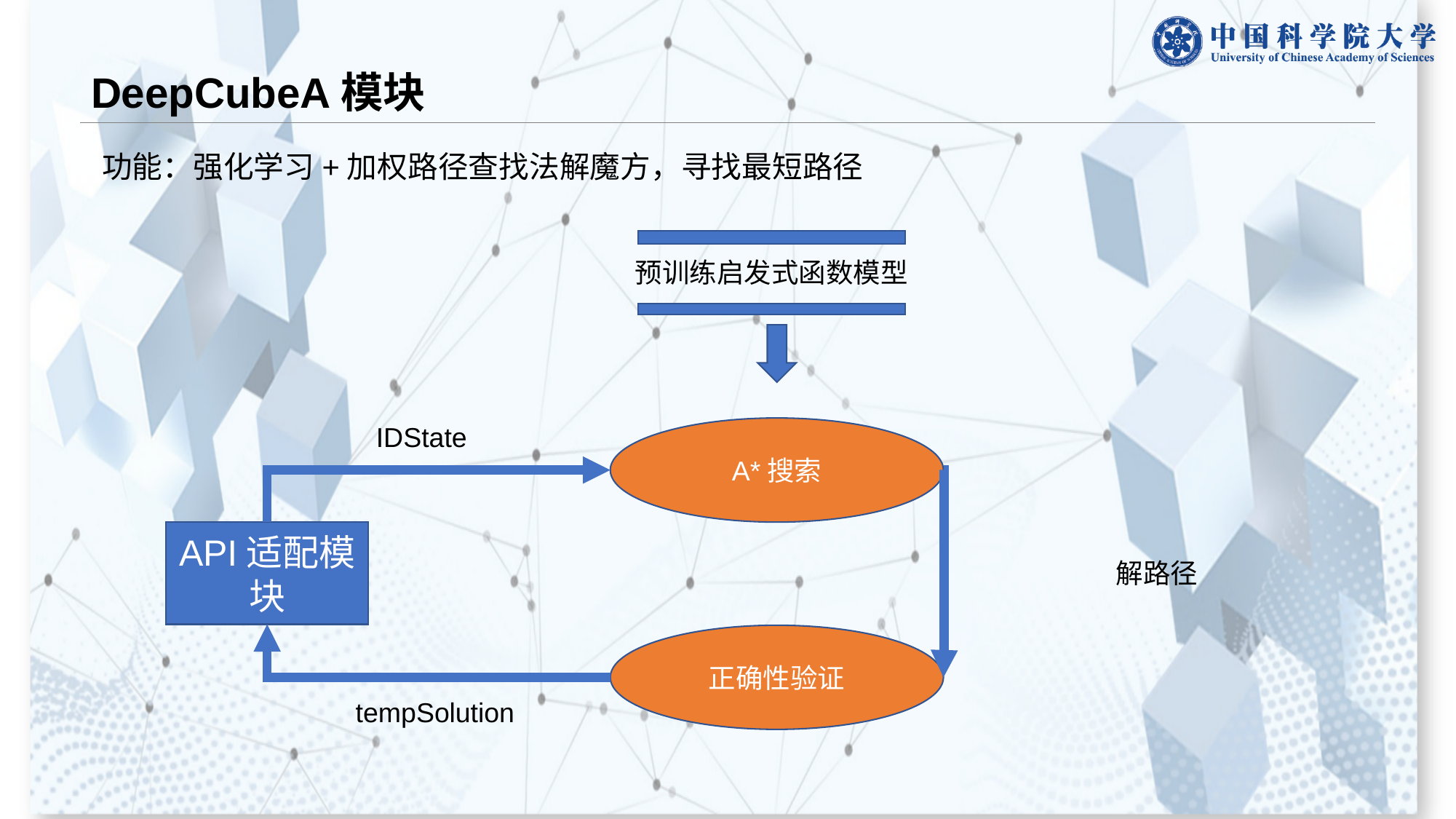

# DeepCubeA模块
功能：强化学习+加权路径查找法解魔方，寻找最短路径

预训练启发式函数模型

IDState
A*搜索
API适配模块
解路径
正确性验证
tempSolution